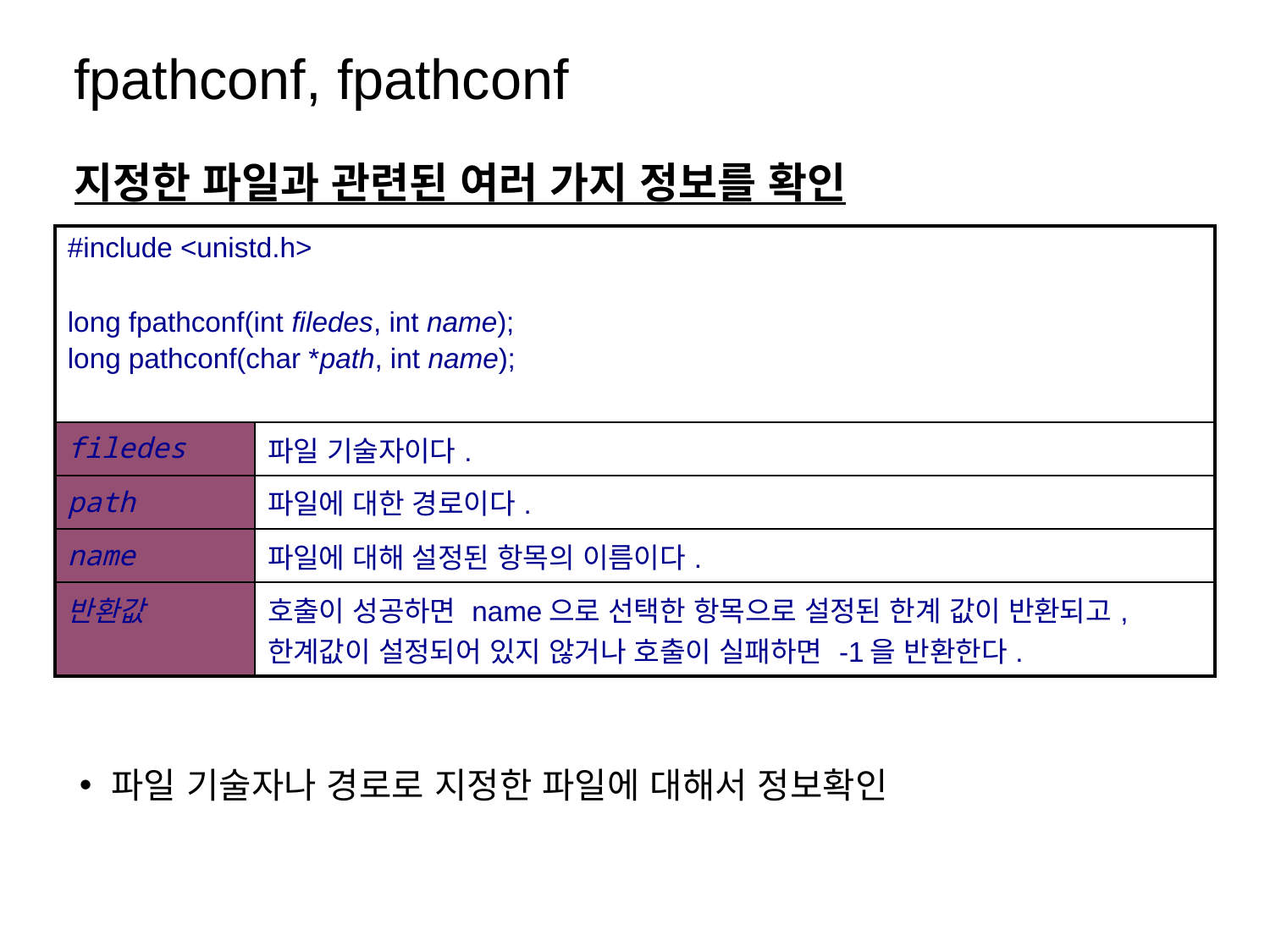

# fpathconf, fpathconf
지정한 파일과 관련된 여러 가지 정보를 확인

파일 기술자나 경로로 지정한 파일에 대해서 정보확인

| #include <unistd.h> long fpathconf(int filedes, int name); long pathconf(char \*path, int name); |  |
| --- | --- |
| filedes | 파일 기술자이다. |
| path | 파일에 대한 경로이다. |
| name | 파일에 대해 설정된 항목의 이름이다. |
| 반환값 | 호출이 성공하면 name으로 선택한 항목으로 설정된 한계 값이 반환되고, 한계값이 설정되어 있지 않거나 호출이 실패하면 -1을 반환한다. |